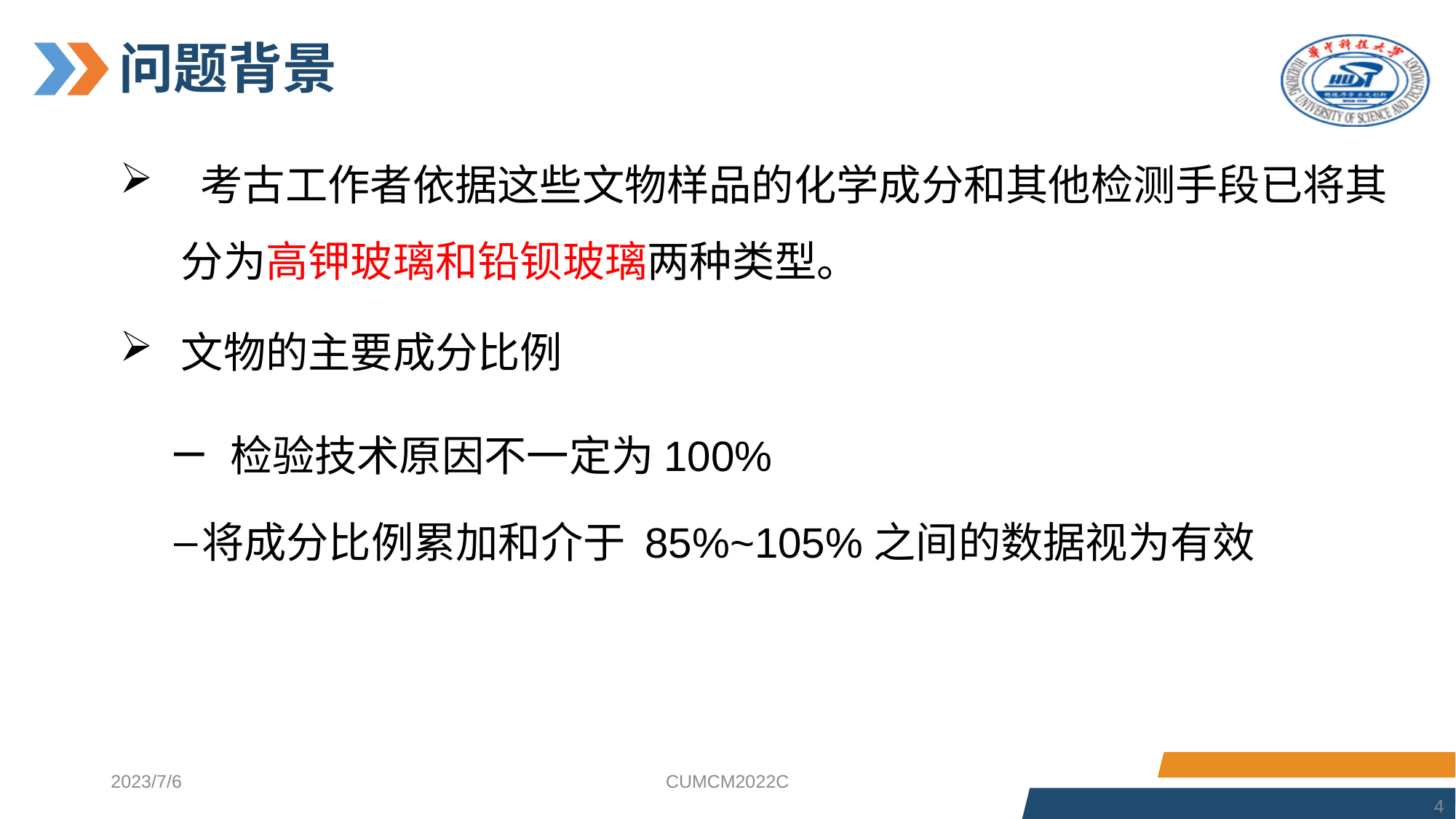

# 问题背景
 考古工作者依据这些文物样品的化学成分和其他检测手段已将其分为高钾玻璃和铅钡玻璃两种类型。
文物的主要成分比例
 检验技术原因不一定为100%
将成分比例累加和介于 85%~105%之间的数据视为有效

2023/7/6
CUMCM2022C
4